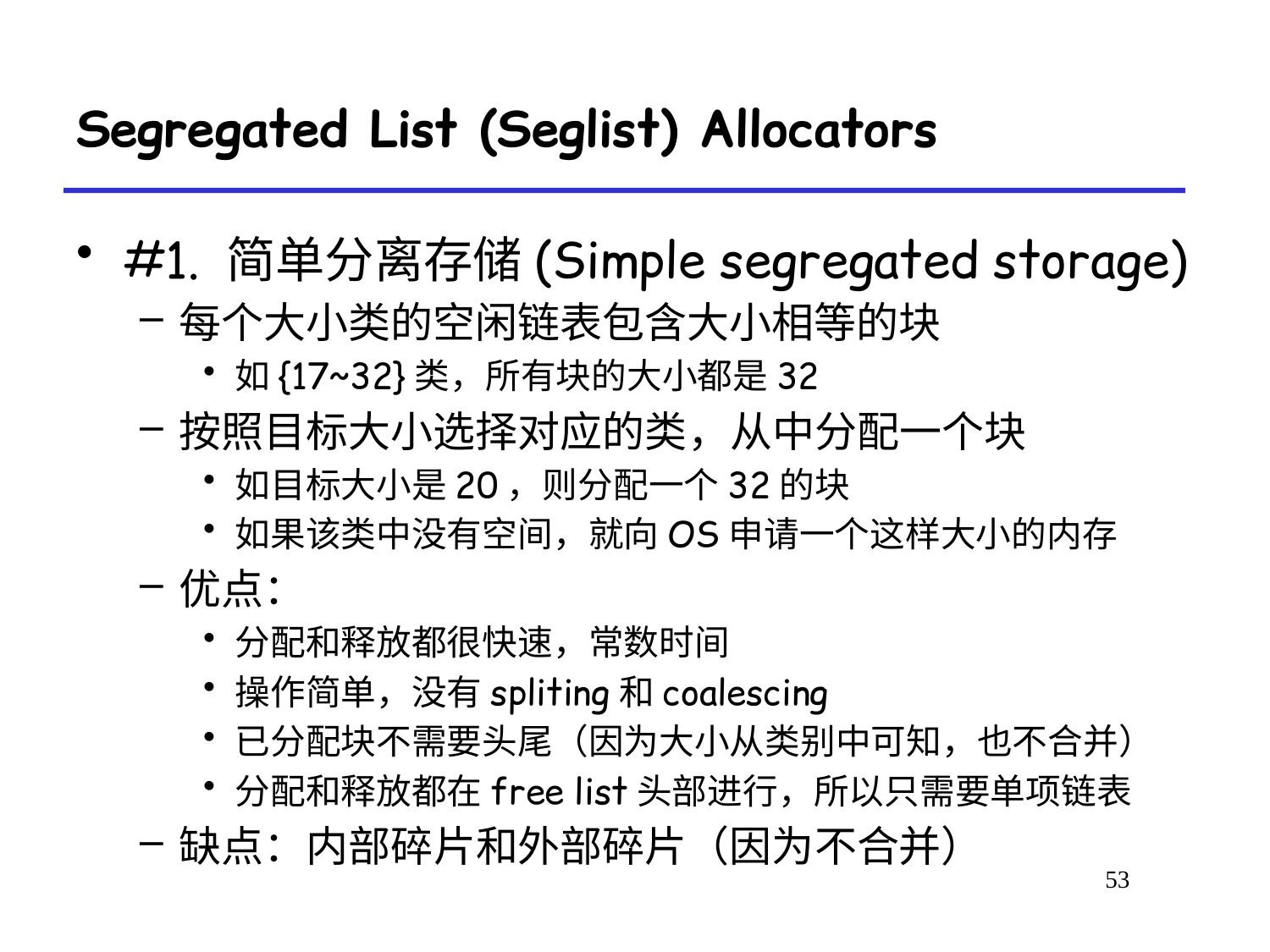

# Segregated List (Seglist) Allocators
#1. 简单分离存储(Simple segregated storage)
每个大小类的空闲链表包含大小相等的块
如{17~32}类，所有块的大小都是32
按照目标大小选择对应的类，从中分配一个块
如目标大小是20，则分配一个32的块
如果该类中没有空间，就向OS申请一个这样大小的内存
优点：
分配和释放都很快速，常数时间
操作简单，没有spliting和coalescing
已分配块不需要头尾（因为大小从类别中可知，也不合并）
分配和释放都在free list头部进行，所以只需要单项链表
缺点：内部碎片和外部碎片（因为不合并）
53